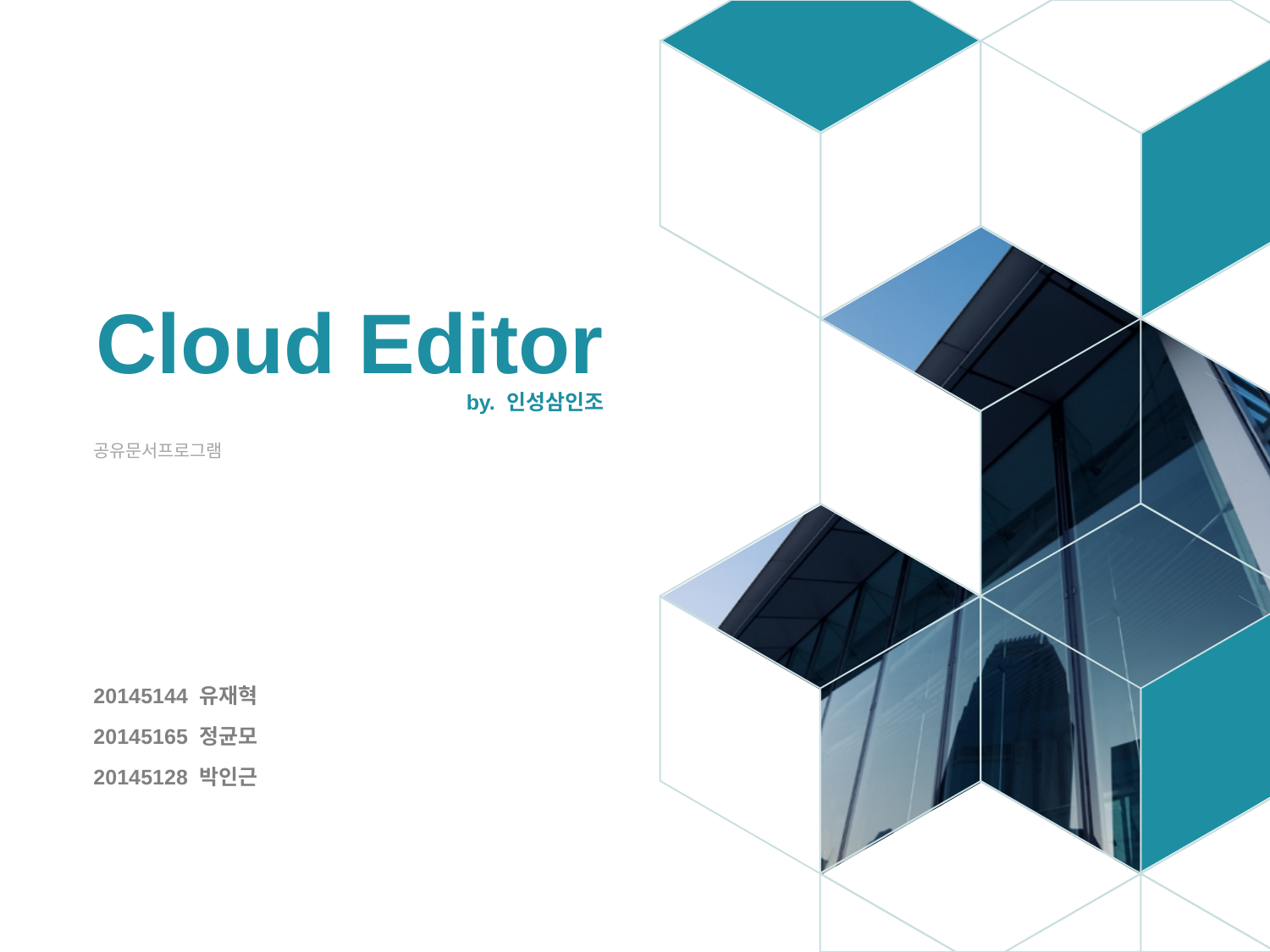

# Cloud Editor by. 인성삼인조
공유문서프로그램
20145144 유재혁
20145165 정균모
20145128 박인근